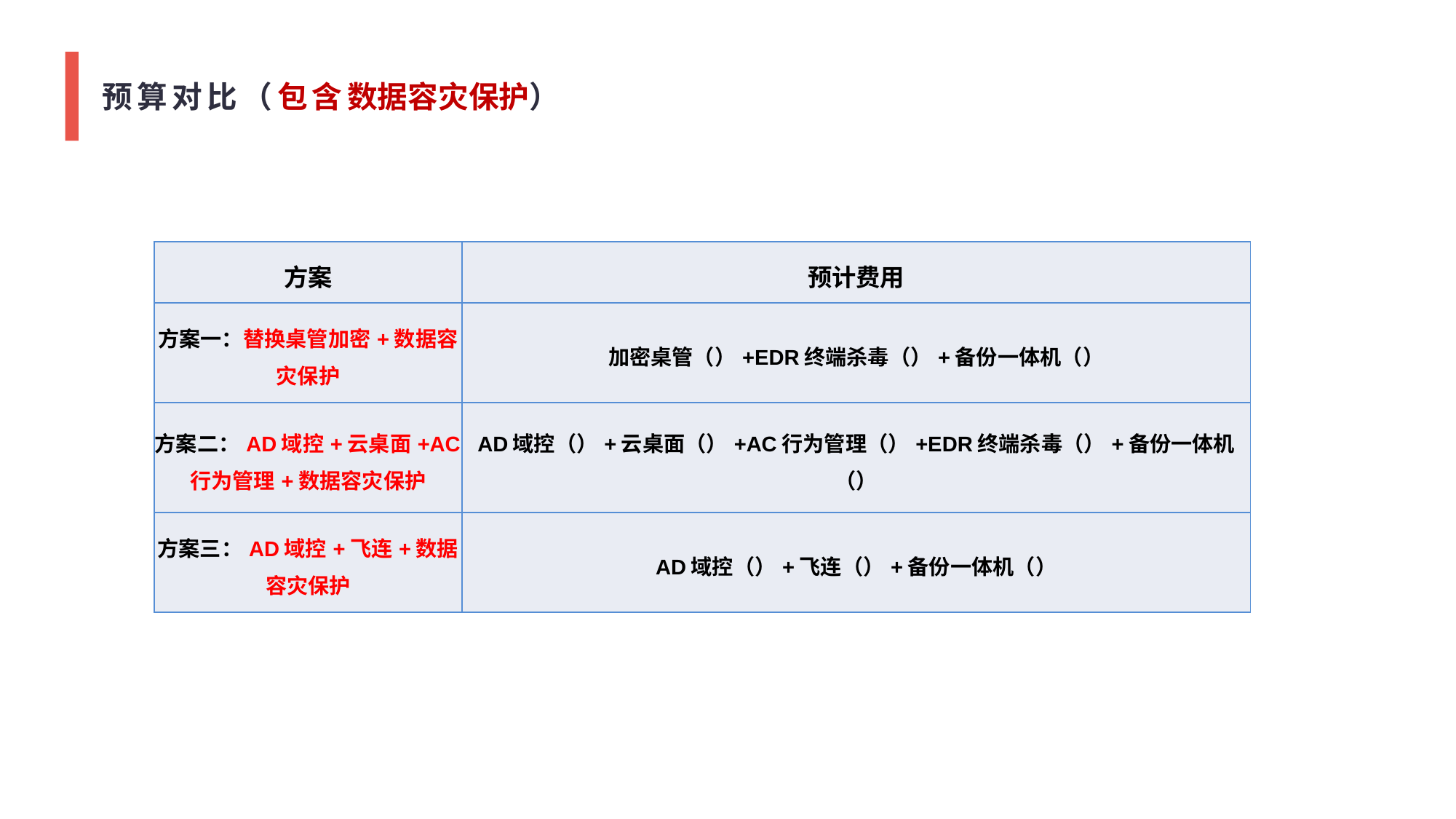

预算对比（包含数据容灾保护）
| 方案 | 预计费用 |
| --- | --- |
| 方案一：替换桌管加密+数据容灾保护 | 加密桌管（）+EDR终端杀毒（）+备份一体机（） |
| 方案二：AD域控+云桌面+AC行为管理+数据容灾保护 | AD域控（）+云桌面（）+AC行为管理（）+EDR终端杀毒（）+备份一体机（） |
| 方案三：AD域控+飞连+数据容灾保护 | AD域控（）+飞连（）+备份一体机（） |